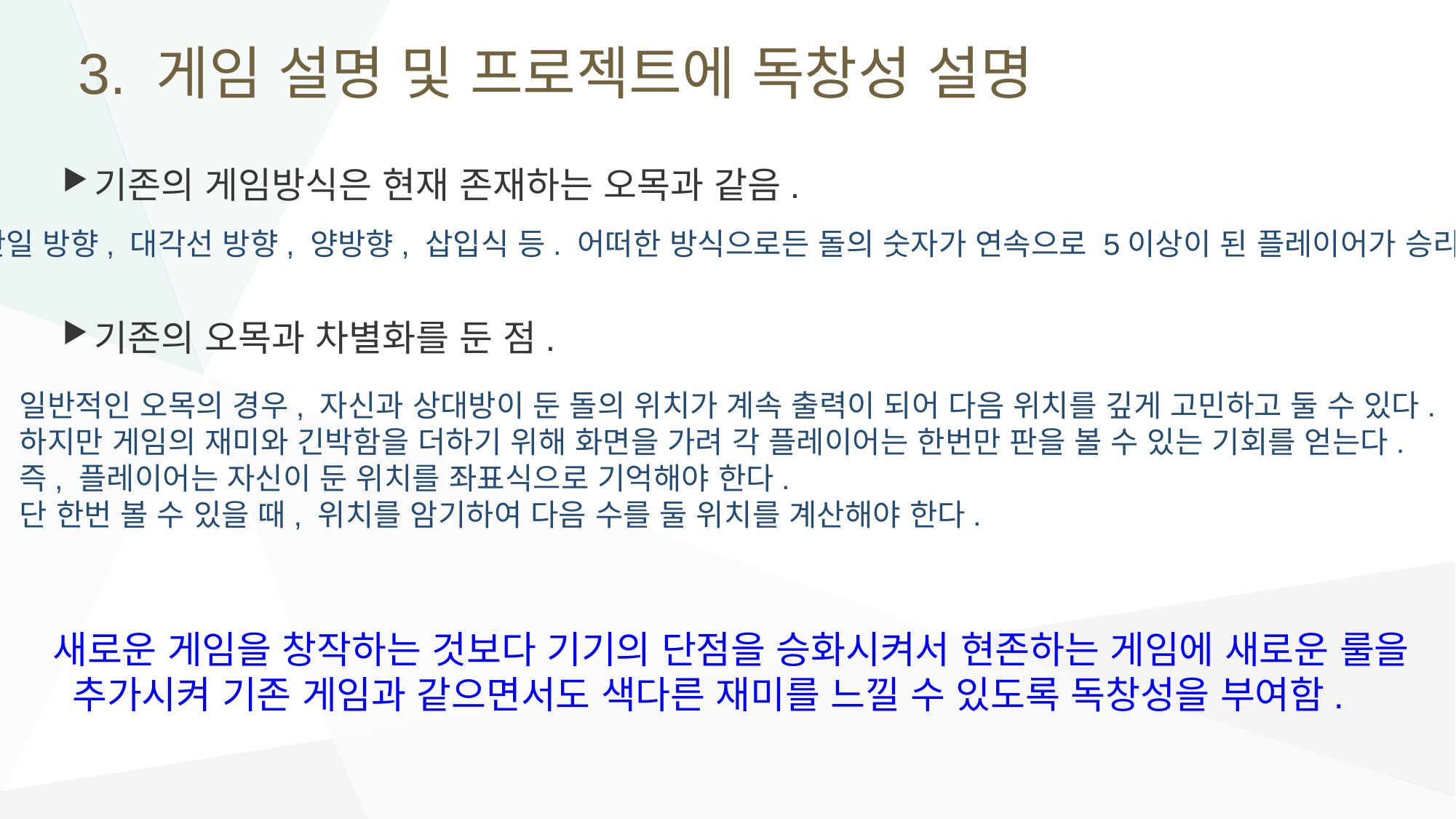

# 3. 게임 설명 및 프로젝트에 독창성 설명
기존의 게임방식은 현재 존재하는 오목과 같음.

기존의 오목과 차별화를 둔 점.

단일 방향, 대각선 방향, 양방향, 삽입식 등. 어떠한 방식으로든 돌의 숫자가 연속으로 5이상이 된 플레이어가 승리.
일반적인 오목의 경우, 자신과 상대방이 둔 돌의 위치가 계속 출력이 되어 다음 위치를 깊게 고민하고 둘 수 있다.
하지만 게임의 재미와 긴박함을 더하기 위해 화면을 가려 각 플레이어는 한번만 판을 볼 수 있는 기회를 얻는다.
즉, 플레이어는 자신이 둔 위치를 좌표식으로 기억해야 한다.
단 한번 볼 수 있을 때, 위치를 암기하여 다음 수를 둘 위치를 계산해야 한다.

새로운 게임을 창작하는 것보다 기기의 단점을 승화시켜서 현존하는 게임에 새로운 룰을
 추가시켜 기존 게임과 같으면서도 색다른 재미를 느낄 수 있도록 독창성을 부여함.